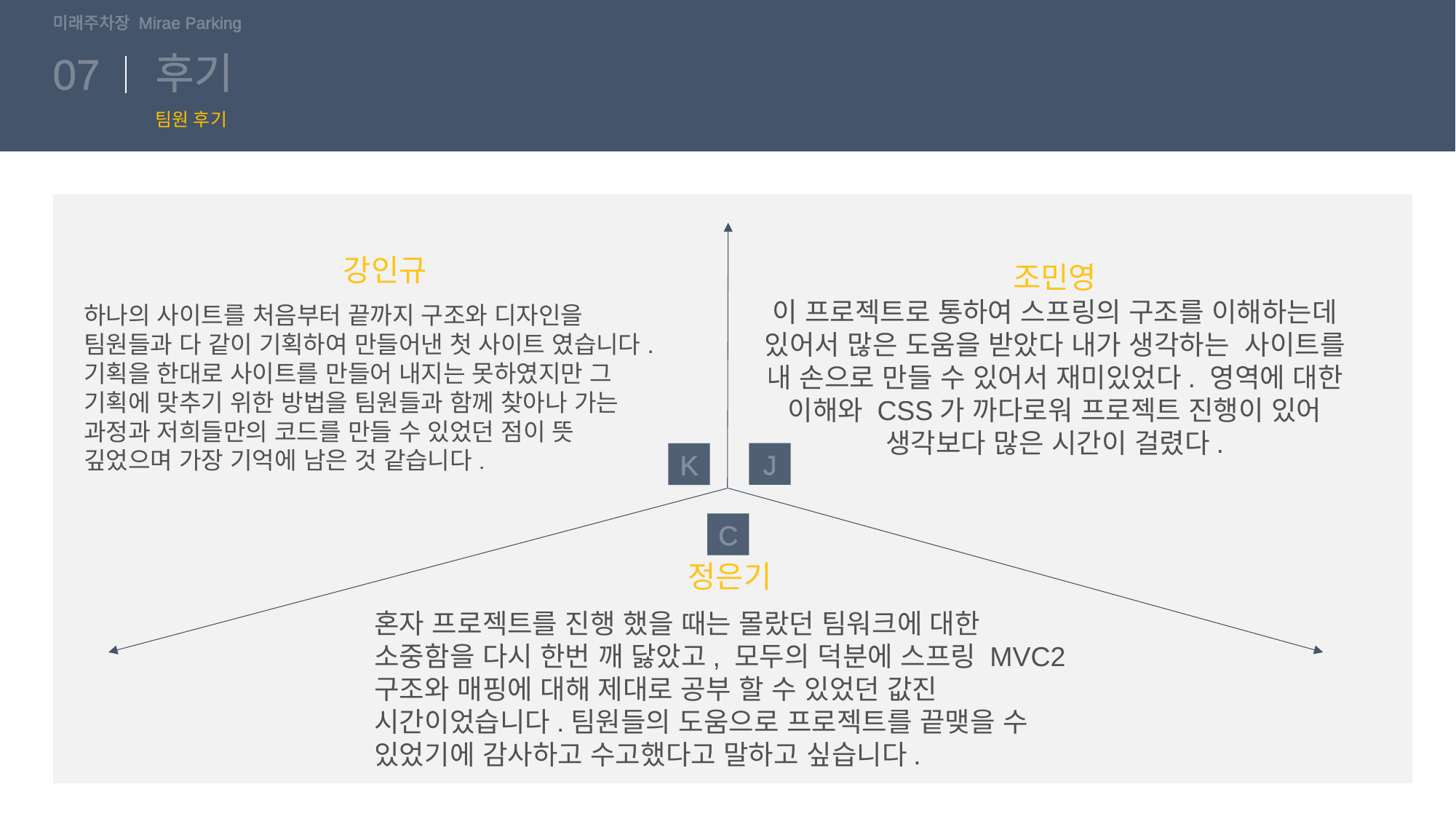

미래주차장 Mirae Parking
# 후기
07
팀원 후기

강인규
조민영
이 프로젝트로 통하여 스프링의 구조를 이해하는데 있어서 많은 도움을 받았다 내가 생각하는  사이트를 내 손으로 만들 수 있어서 재미있었다. 영역에 대한 이해와 CSS가 까다로워 프로젝트 진행이 있어 생각보다 많은 시간이 걸렸다.
하나의 사이트를 처음부터 끝까지 구조와 디자인을 팀원들과 다 같이 기획하여 만들어낸 첫 사이트 였습니다. 기획을 한대로 사이트를 만들어 내지는 못하였지만 그 기획에 맞추기 위한 방법을 팀원들과 함께 찾아나 가는 과정과 저희들만의 코드를 만들 수 있었던 점이 뜻 깊었으며 가장 기억에 남은 것 같습니다.
J
K
C
정은기
혼자 프로젝트를 진행 했을 때는 몰랐던 팀워크에 대한 소중함을 다시 한번 깨 닳았고, 모두의 덕분에 스프링 MVC2구조와 매핑에 대해 제대로 공부 할 수 있었던 값진 시간이었습니다.팀원들의 도움으로 프로젝트를 끝맺을 수 있었기에 감사하고 수고했다고 말하고 싶습니다.